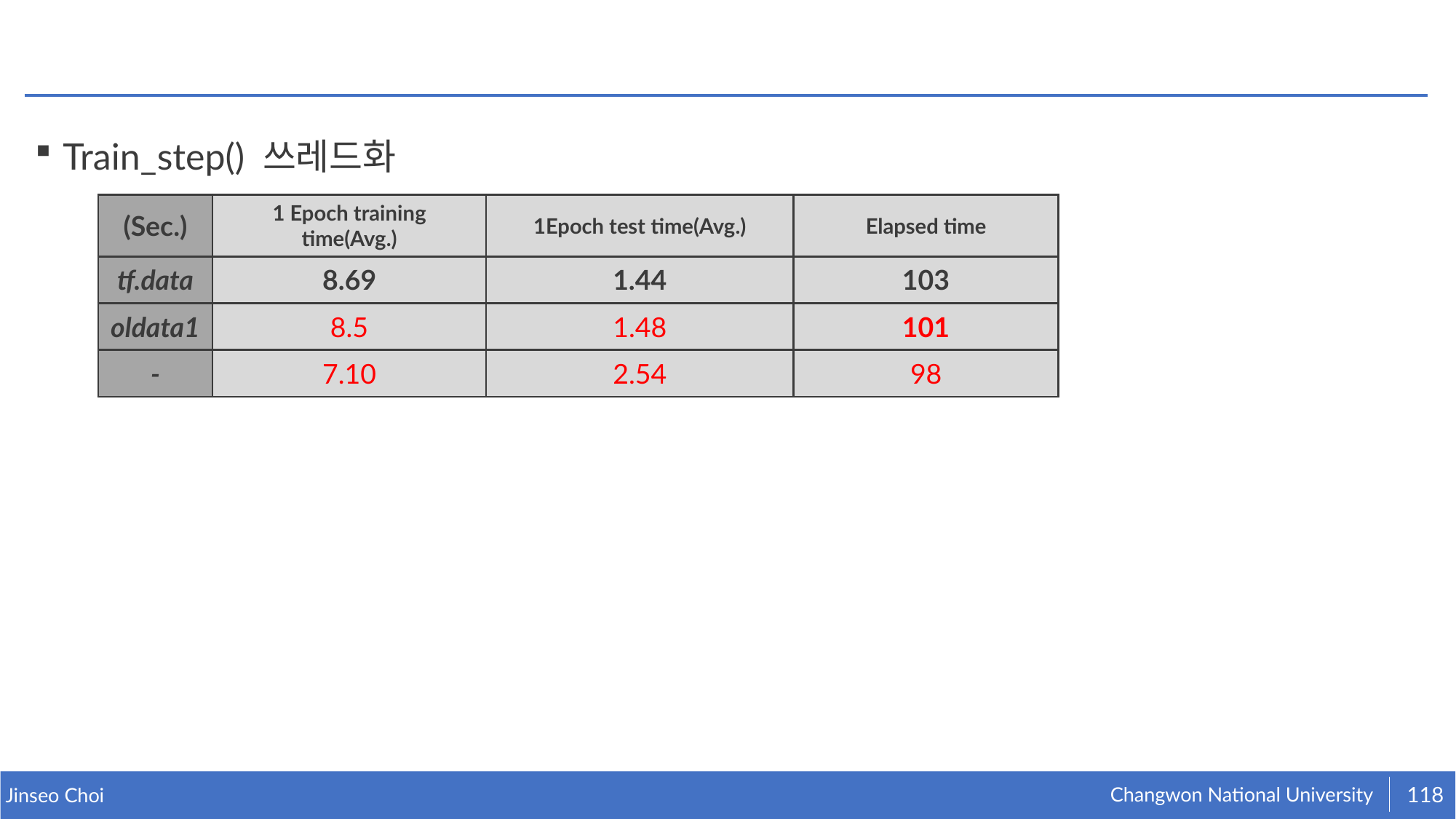

#
Train_step() 쓰레드화

| (Sec.) | 1 Epoch training time(Avg.) | 1Epoch test time(Avg.) | Elapsed time |
| --- | --- | --- | --- |
| tf.data | 8.69 | 1.44 | 103 |
| oldata1 | 8.5 | 1.48 | 101 |
| - | 7.10 | 2.54 | 98 |
118